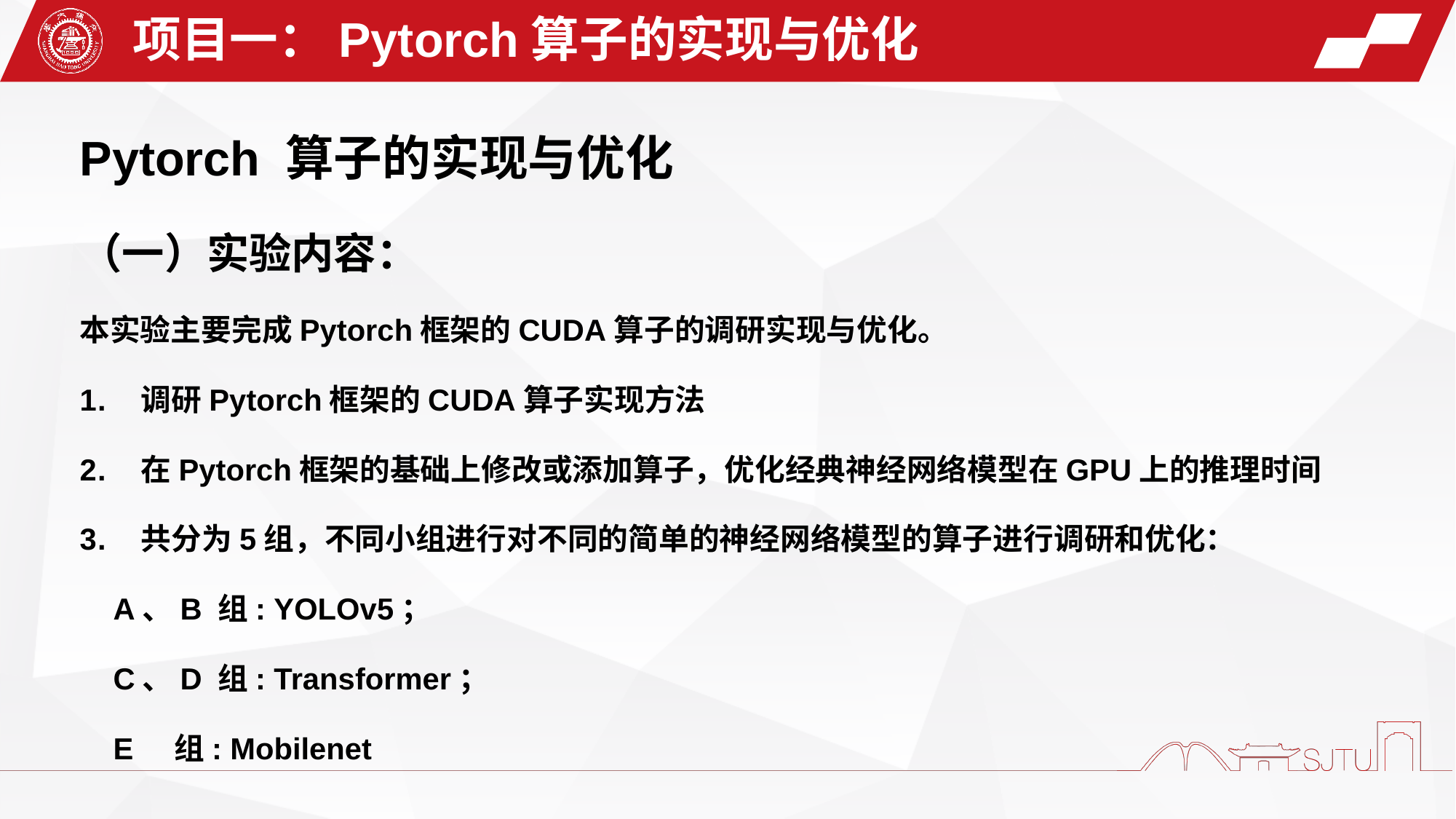

项目一：Pytorch算子的实现与优化
Pytorch 算子的实现与优化
（一）实验内容：
本实验主要完成Pytorch框架的CUDA算子的调研实现与优化。
调研Pytorch框架的CUDA算子实现方法
在Pytorch框架的基础上修改或添加算子，优化经典神经网络模型在GPU上的推理时间
共分为5组，不同小组进行对不同的简单的神经网络模型的算子进行调研和优化：
    A、B 组: YOLOv5；
    C、D 组: Transformer；
    E    组: Mobilenet